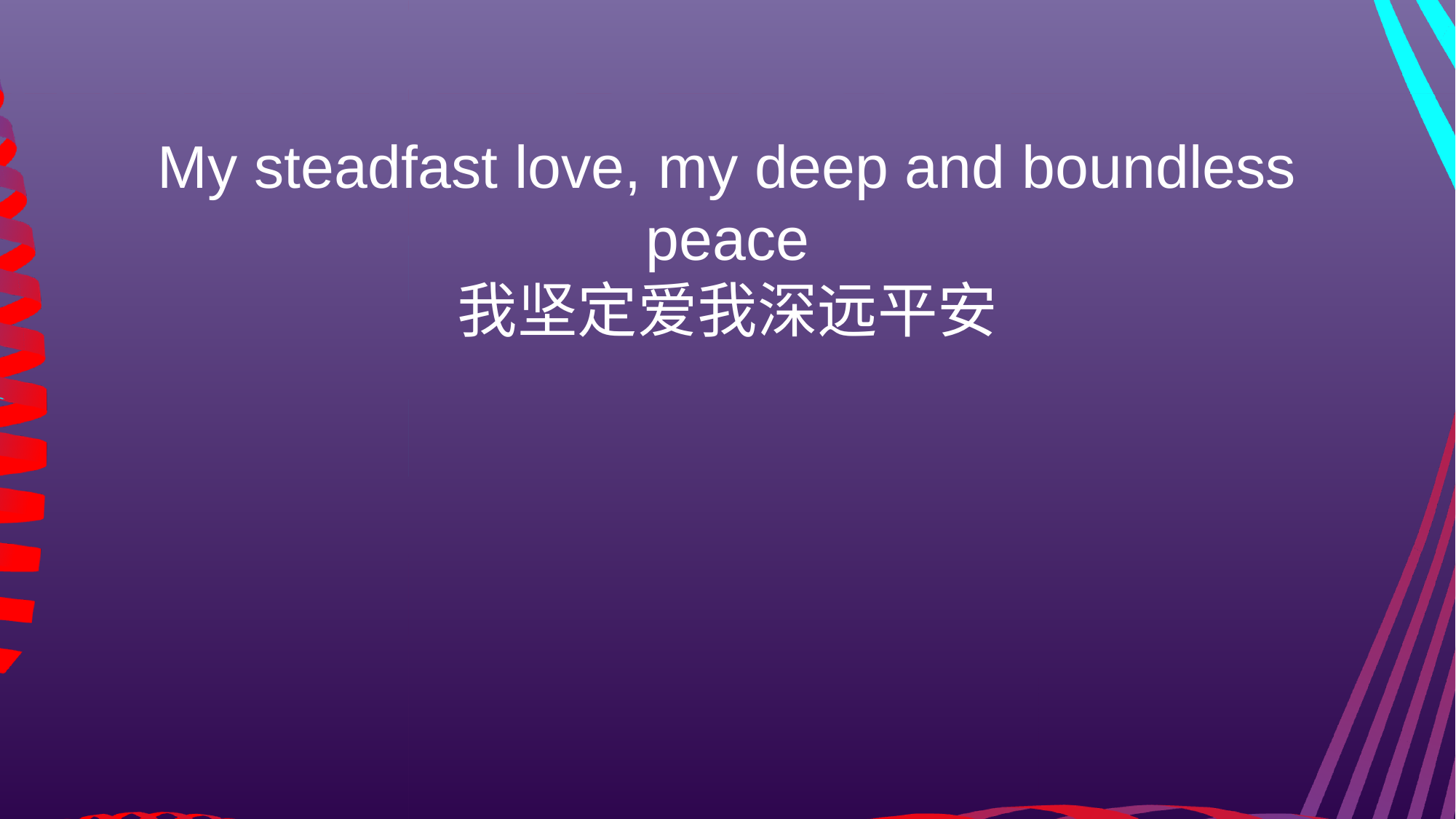

My steadfast love, my deep and boundless peace
我坚定爱我深远平安